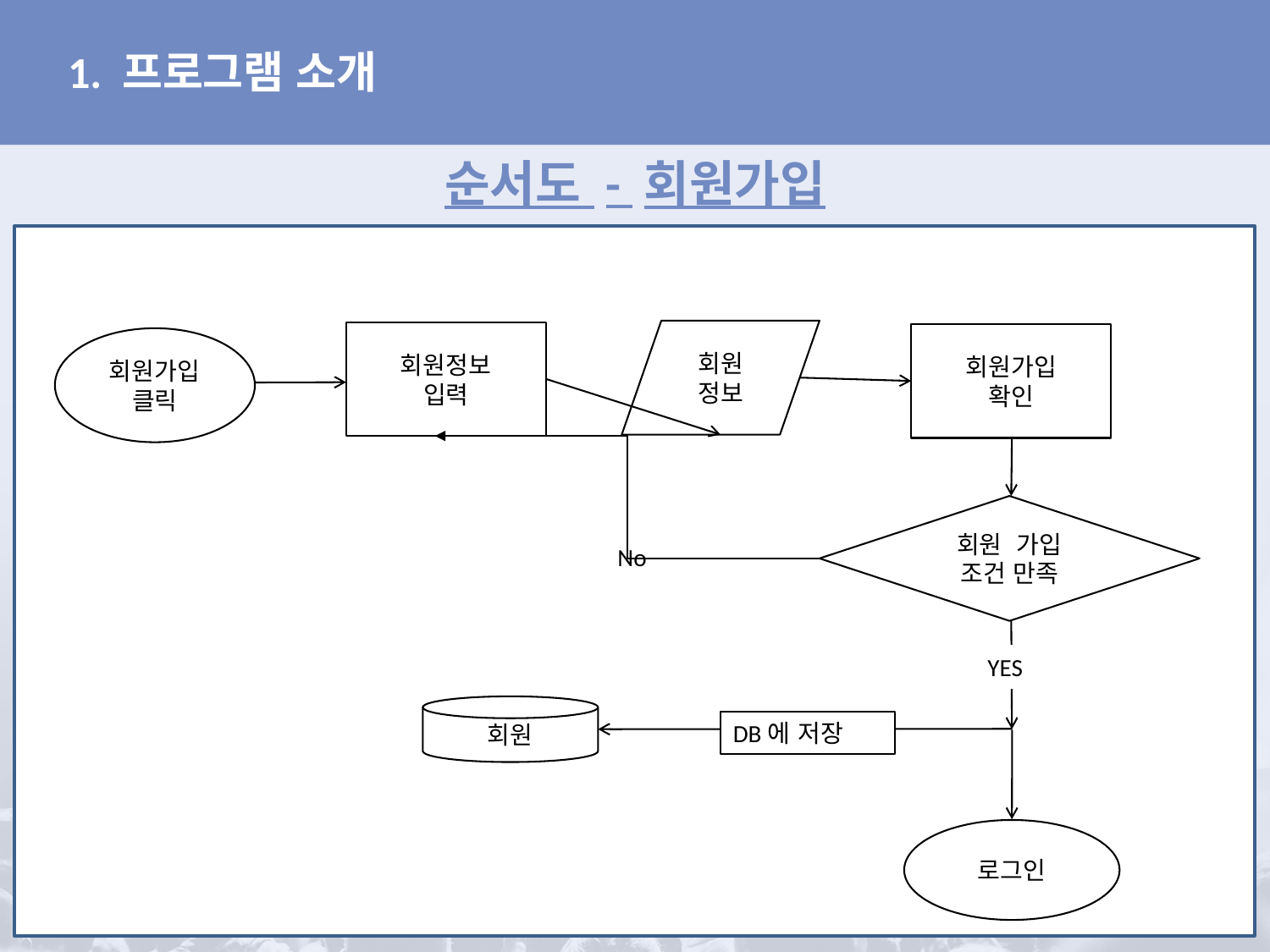

# 1. 프로그램 소개
순서도 - 회원가입

회원
정보
회원정보
입력
회원가입
확인
회원가입
클릭
회원  가입
조건 만족
No
YES
회원
DB에 저장
로그인